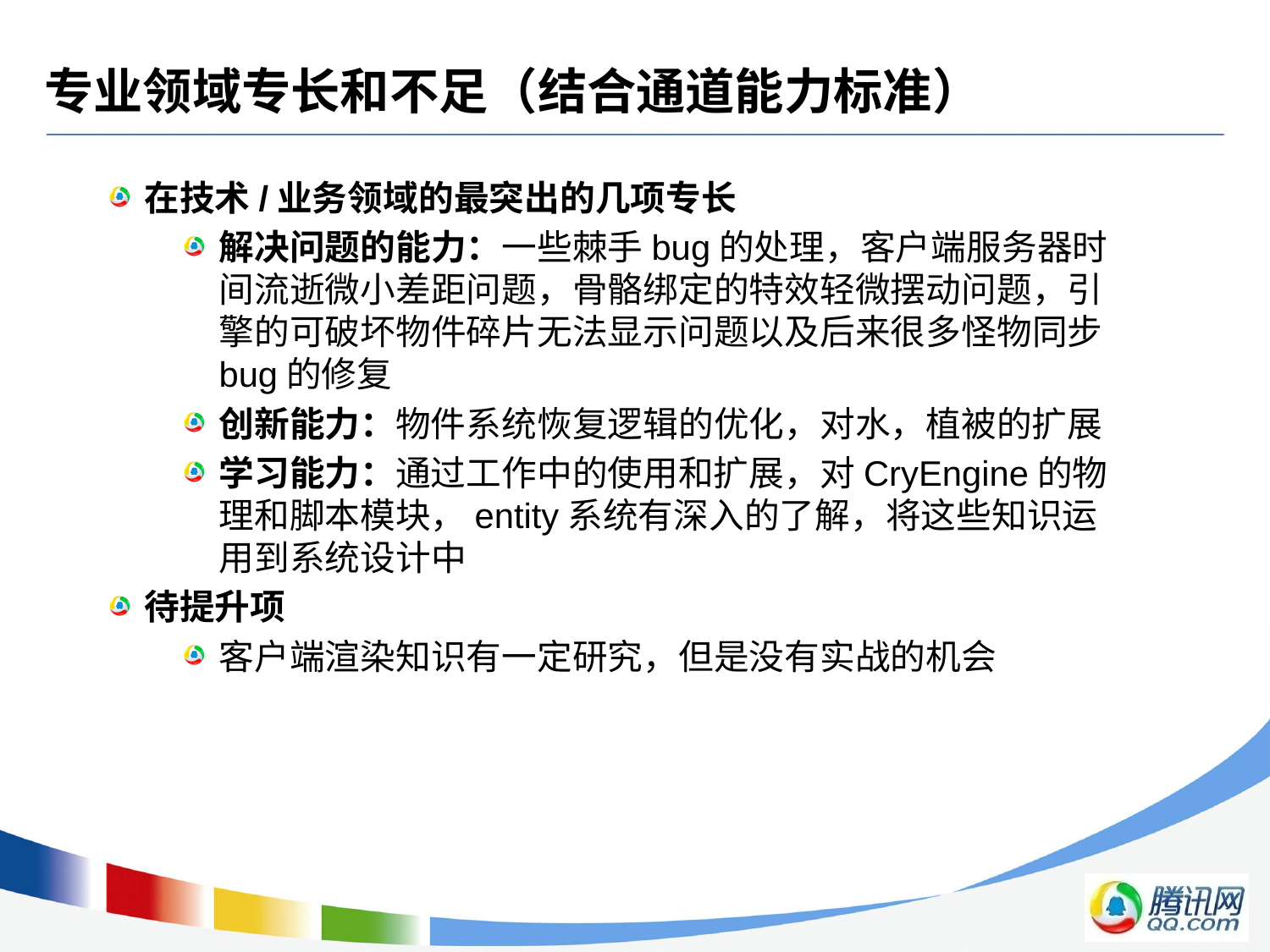

# 专业领域专长和不足（结合通道能力标准）
在技术/业务领域的最突出的几项专长
解决问题的能力：一些棘手bug的处理，客户端服务器时间流逝微小差距问题，骨骼绑定的特效轻微摆动问题，引擎的可破坏物件碎片无法显示问题以及后来很多怪物同步bug的修复
创新能力：物件系统恢复逻辑的优化，对水，植被的扩展
学习能力：通过工作中的使用和扩展，对CryEngine的物理和脚本模块，entity系统有深入的了解，将这些知识运用到系统设计中
待提升项
客户端渲染知识有一定研究，但是没有实战的机会